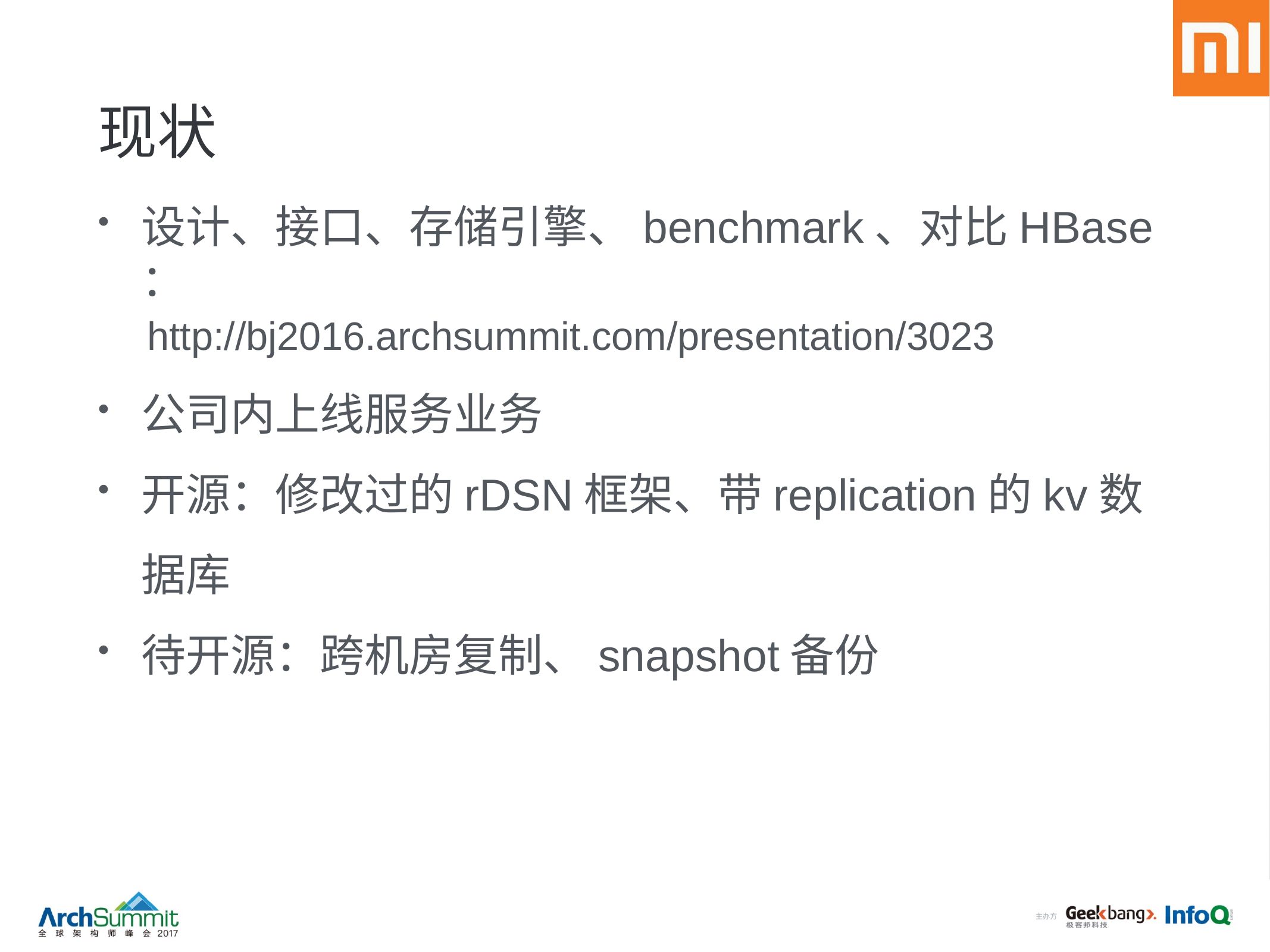

# 现状
设计、接口、存储引擎、benchmark、对比HBase ：
    http://bj2016.archsummit.com/presentation/3023
公司内上线服务业务
开源：修改过的rDSN框架、带replication的kv数据库
待开源：跨机房复制、snapshot备份